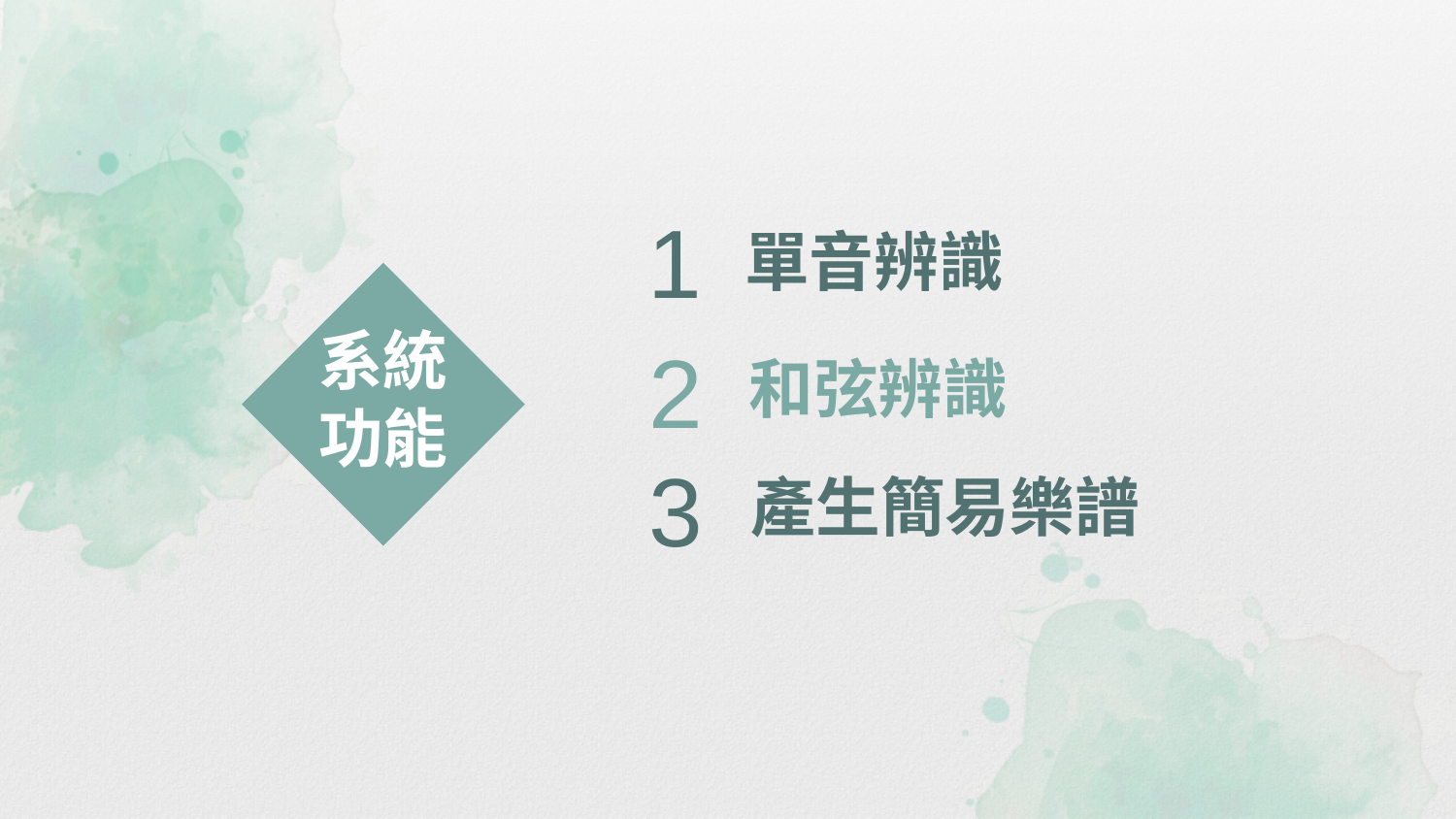

1
單音辨識

系統功能

2
和弦辨識
3
產生簡易樂譜